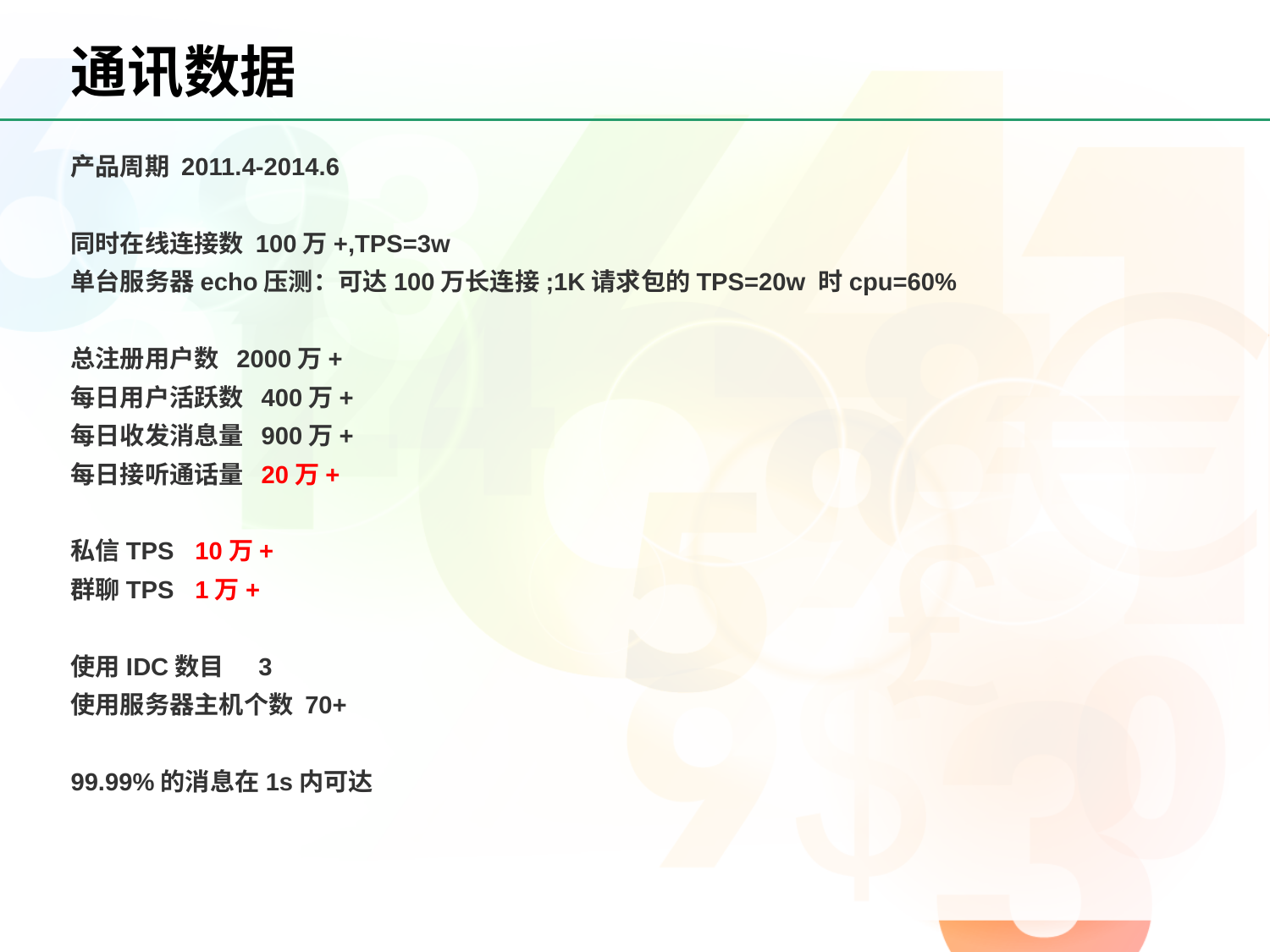

# 通讯数据
产品周期 2011.4-2014.6

同时在线连接数 100万+,TPS=3w
单台服务器echo压测：可达100万长连接;1K请求包的TPS=20w 时cpu=60%

总注册用户数  2000万+
每日用户活跃数  400万+
每日收发消息量  900万+
每日接听通话量  20万+

私信TPS   10万+
群聊TPS   1万+

使用IDC数目     3
使用服务器主机个数 70+

99.99%的消息在1s内可达